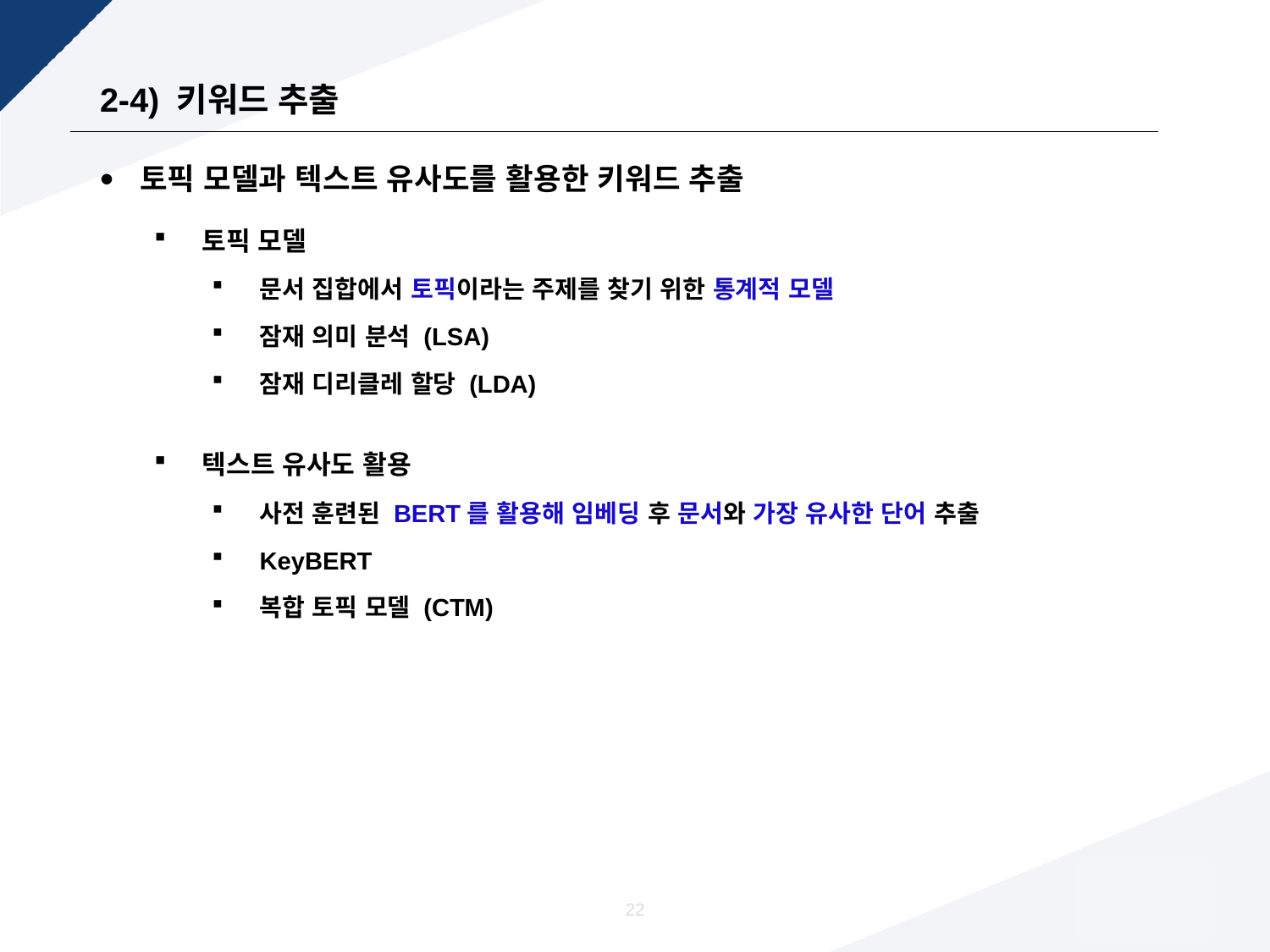

# 2-4) 키워드 추출
토픽 모델과 텍스트 유사도를 활용한 키워드 추출
토픽 모델
문서 집합에서 토픽이라는 주제를 찾기 위한 통계적 모델
잠재 의미 분석 (LSA)
잠재 디리클레 할당 (LDA)
텍스트 유사도 활용
사전 훈련된 BERT를 활용해 임베딩 후 문서와 가장 유사한 단어 추출
KeyBERT
복합 토픽 모델 (CTM)